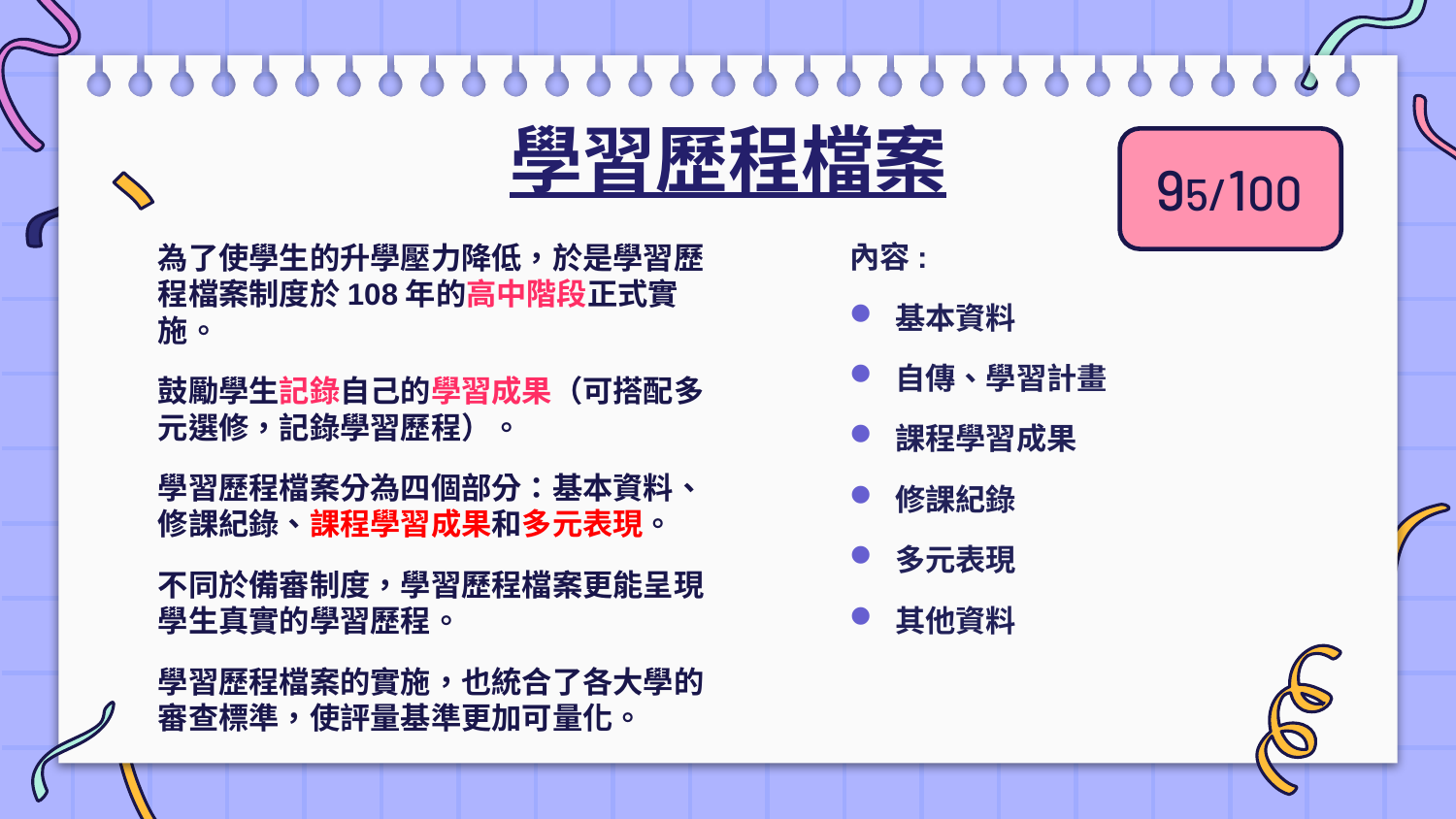

# 學習歷程檔案

95/100
內容:
基本資料
自傳、學習計畫
課程學習成果
修課紀錄
多元表現
其他資料
為了使學生的升學壓力降低，於是學習歷程檔案制度於108年的高中階段正式實施。
鼓勵學生記錄自己的學習成果（可搭配多元選修，記錄學習歷程）。
學習歷程檔案分為四個部分：基本資料、修課紀錄、課程學習成果和多元表現。
不同於備審制度，學習歷程檔案更能呈現學生真實的學習歷程。
學習歷程檔案的實施，也統合了各大學的審查標準，使評量基準更加可量化。